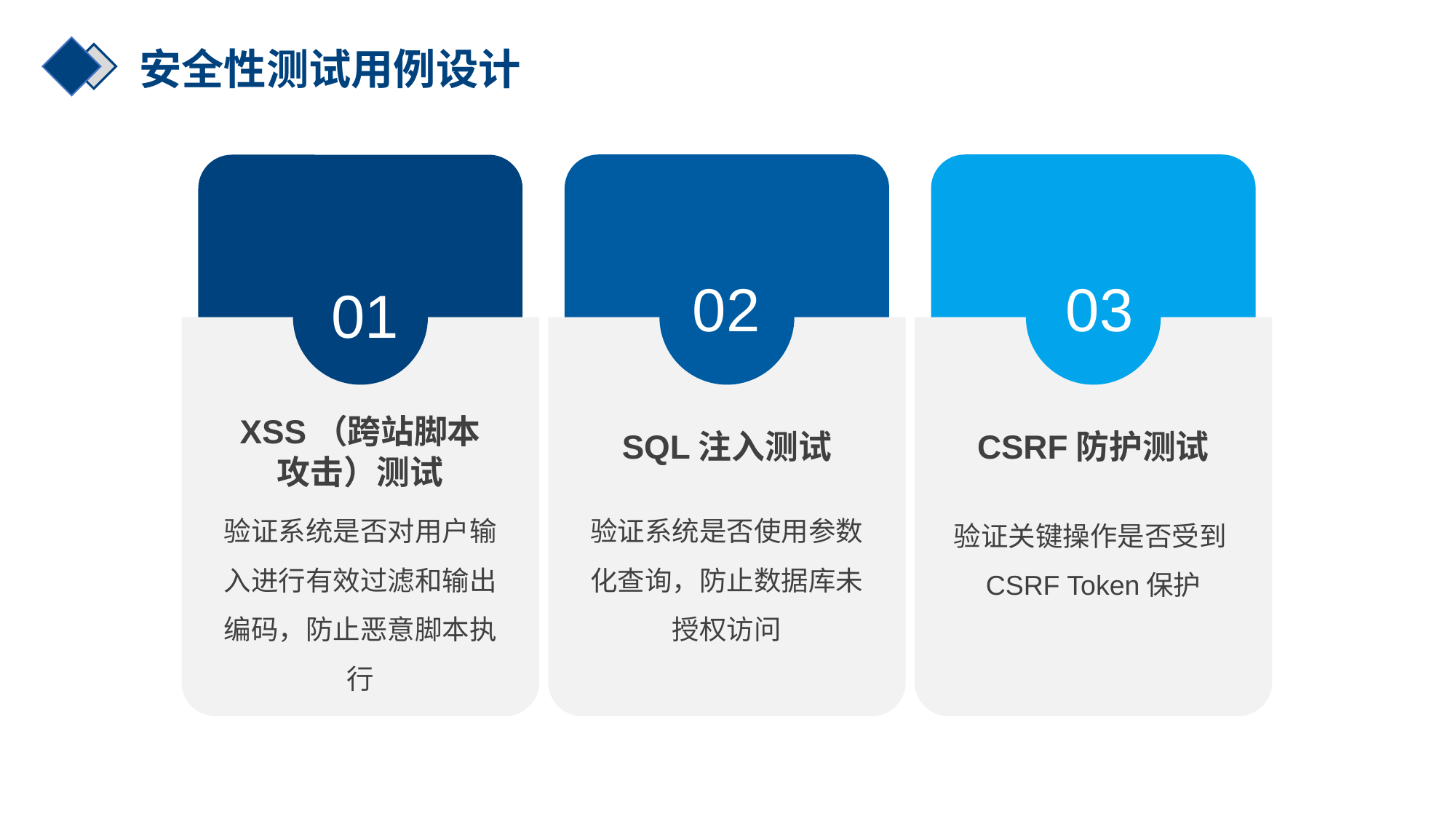

安全性测试用例设计

02
03
01

XSS（跨站脚本攻击）测试
SQL注入测试
CSRF防护测试
验证系统是否对用户输入进行有效过滤和输出编码，防止恶意脚本执行
验证系统是否使用参数化查询，防止数据库未授权访问
验证关键操作是否受到CSRF Token保护